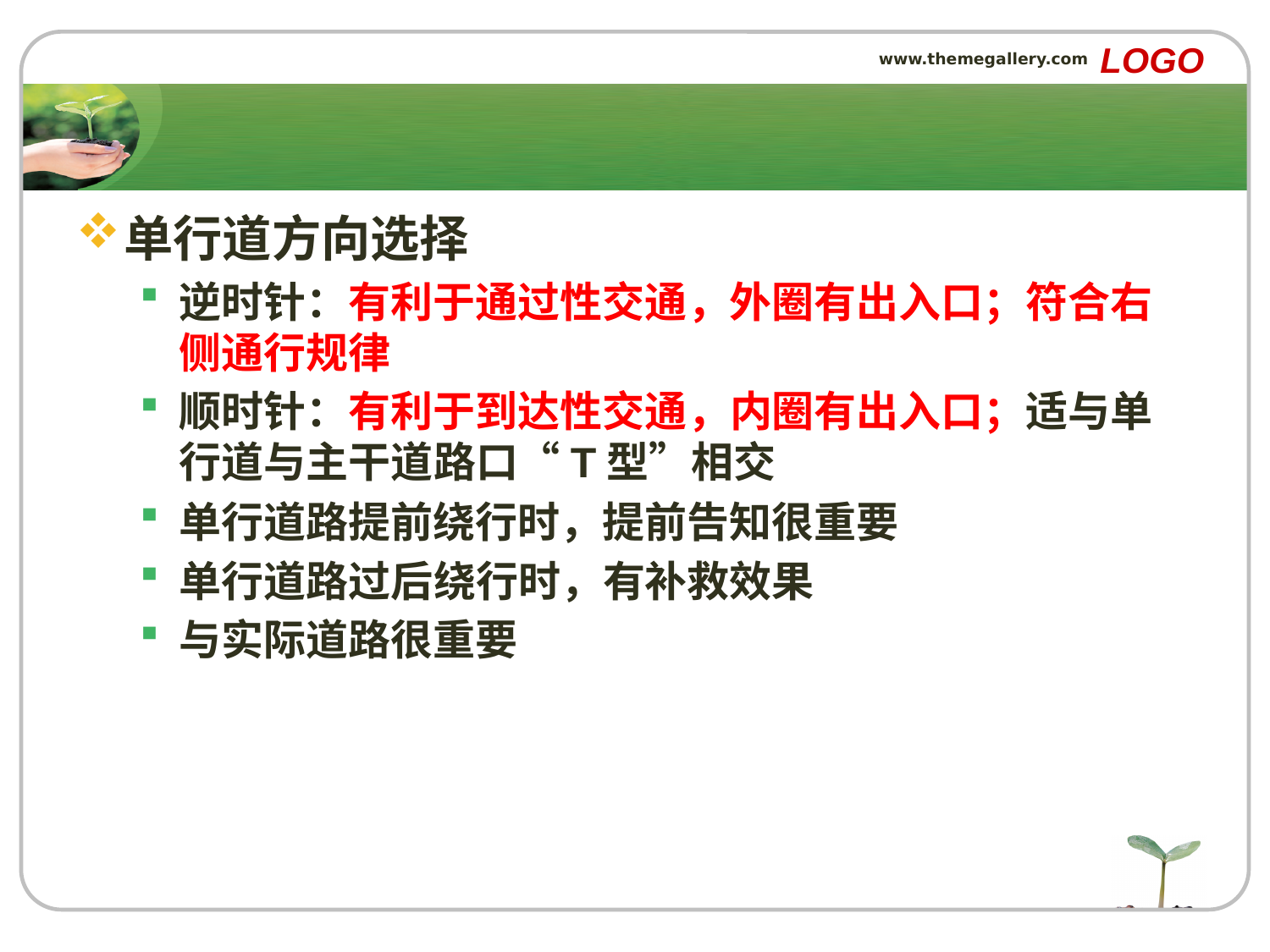

LOGO
www.themegallery.com
#
单行道方向选择
逆时针：有利于通过性交通，外圈有出入口；符合右侧通行规律
顺时针：有利于到达性交通，内圈有出入口；适与单行道与主干道路口“T型”相交
单行道路提前绕行时，提前告知很重要
单行道路过后绕行时，有补救效果
与实际道路很重要